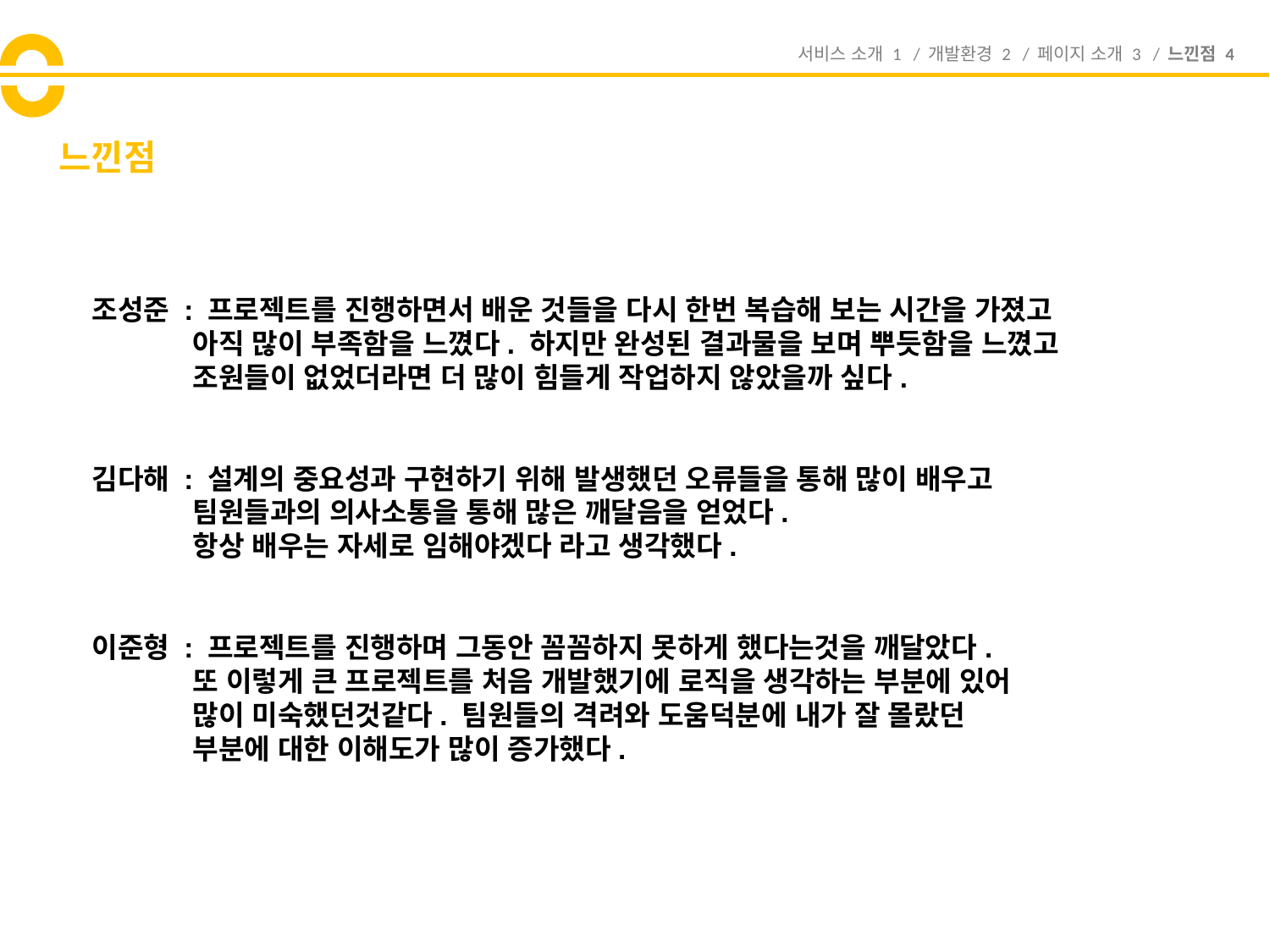

서비스 소개 1   / 개발환경 2   / 페이지 소개 3   / 느낀점 4

# 느낀점
조성준 : 프로젝트를 진행하면서 배운 것들을 다시 한번 복습해 보는 시간을 가졌고
            아직 많이 부족함을 느꼈다. 하지만 완성된 결과물을 보며 뿌듯함을 느꼈고
            조원들이 없었더라면 더 많이 힘들게 작업하지 않았을까 싶다.

김다해 : 설계의 중요성과 구현하기 위해 발생했던 오류들을 통해 많이 배우고
            팀원들과의 의사소통을 통해 많은 깨달음을 얻었다.
            항상 배우는 자세로 임해야겠다 라고 생각했다.

이준형 : 프로젝트를 진행하며 그동안 꼼꼼하지 못하게 했다는것을 깨달았다.
            또 이렇게 큰 프로젝트를 처음 개발했기에 로직을 생각하는 부분에 있어
            많이 미숙했던것같다. 팀원들의 격려와 도움덕분에 내가 잘 몰랐던
            부분에 대한 이해도가 많이 증가했다.